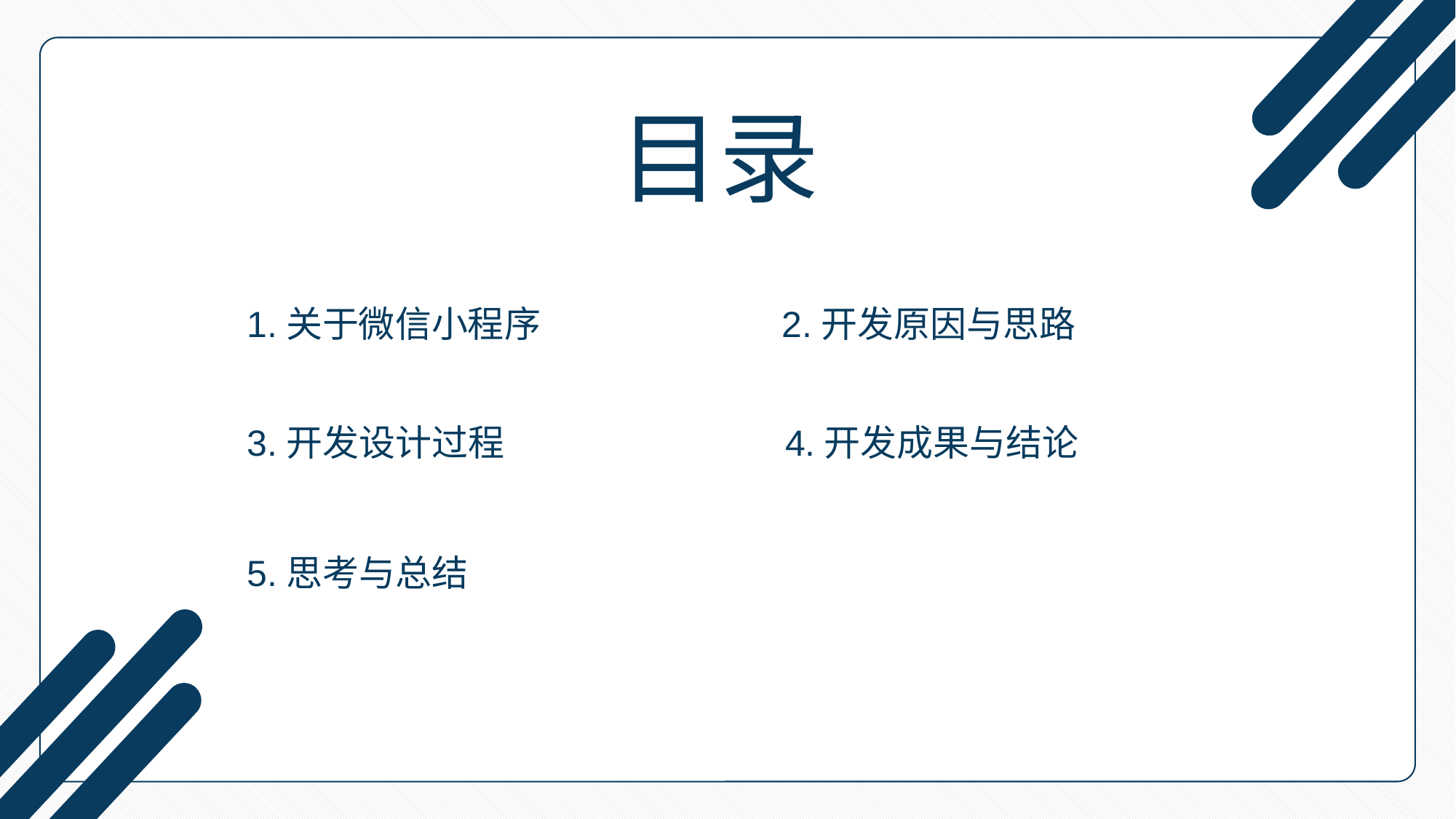

目录
1.关于微信小程序
2.开发原因与思路
4.开发成果与结论
3.开发设计过程
5.思考与总结